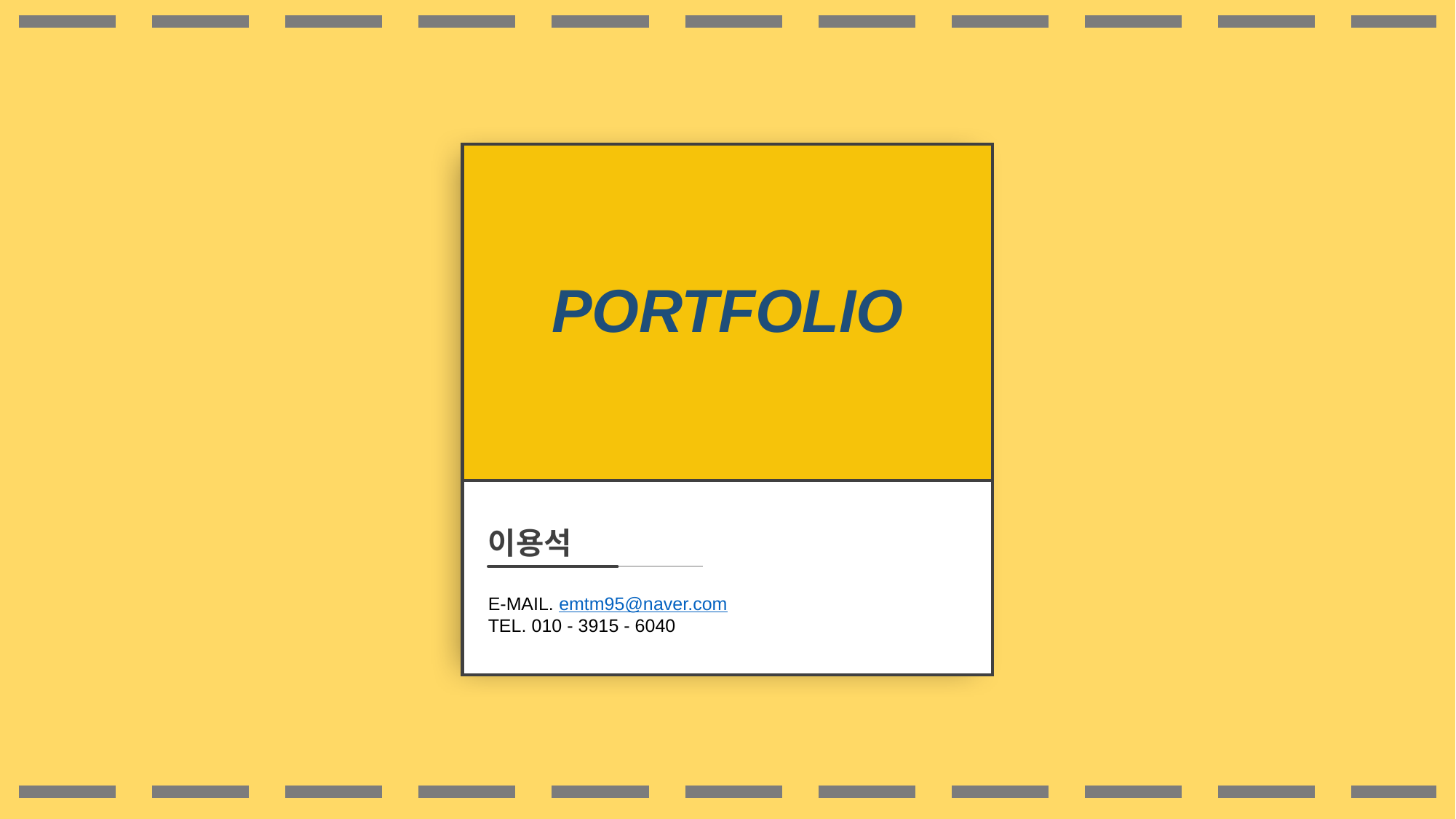

PORTFOLIO

이용석
E-MAIL. emtm95@naver.com
TEL. 010 - 3915 - 6040